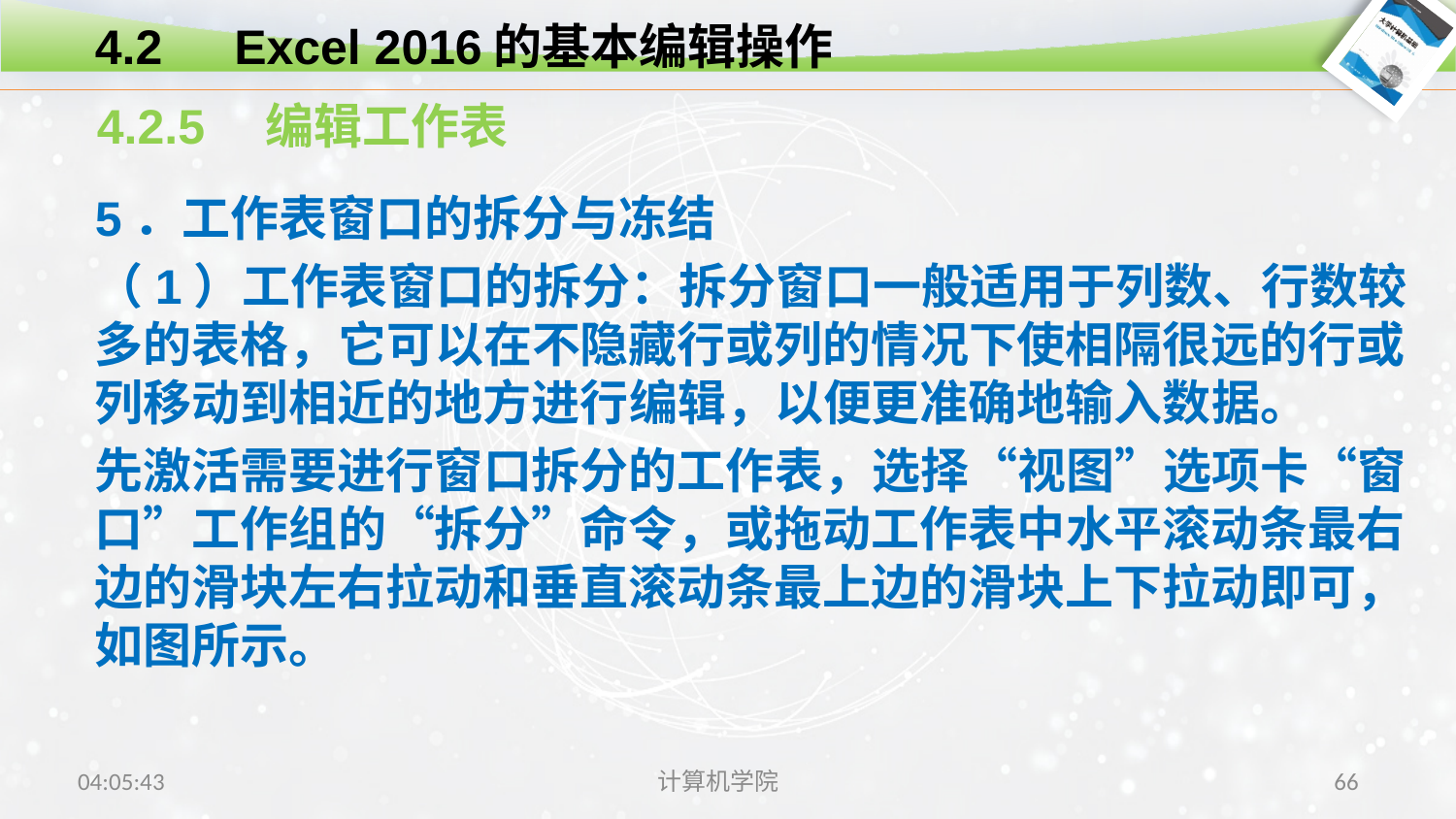

4.2　Excel 2016的基本编辑操作
4.2.5　编辑工作表

5．工作表窗口的拆分与冻结
（1）工作表窗口的拆分：拆分窗口一般适用于列数、行数较多的表格，它可以在不隐藏行或列的情况下使相隔很远的行或列移动到相近的地方进行编辑，以便更准确地输入数据。
先激活需要进行窗口拆分的工作表，选择“视图”选项卡“窗口”工作组的“拆分”命令，或拖动工作表中水平滚动条最右边的滑块左右拉动和垂直滚动条最上边的滑块上下拉动即可，如图所示。